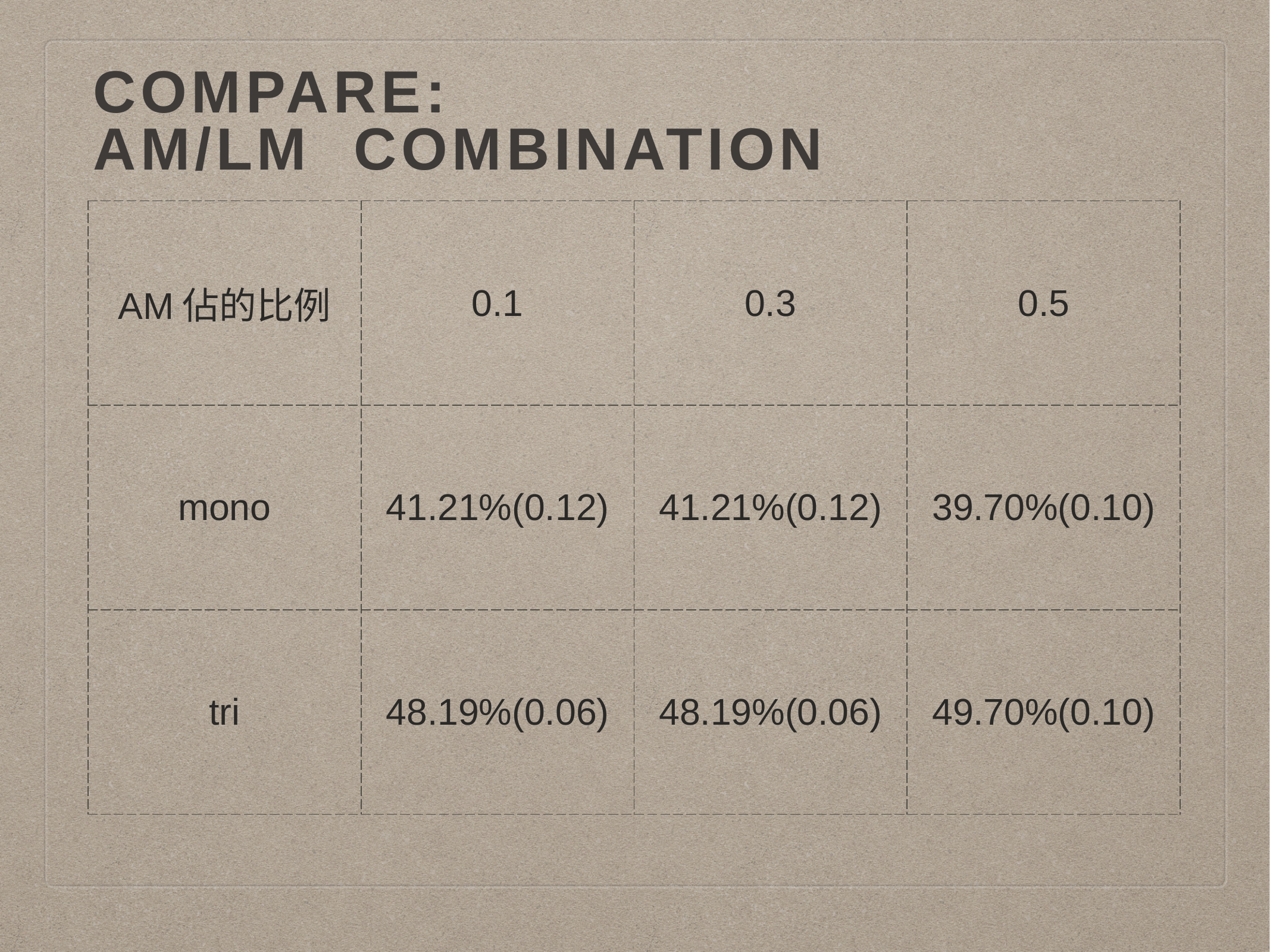

# compare:
am/LM  combination
| AM佔的比例 | 0.1 | 0.3 | 0.5 |
| --- | --- | --- | --- |
| mono | 41.21%(0.12) | 41.21%(0.12) | 39.70%(0.10) |
| tri | 48.19%(0.06) | 48.19%(0.06) | 49.70%(0.10) |